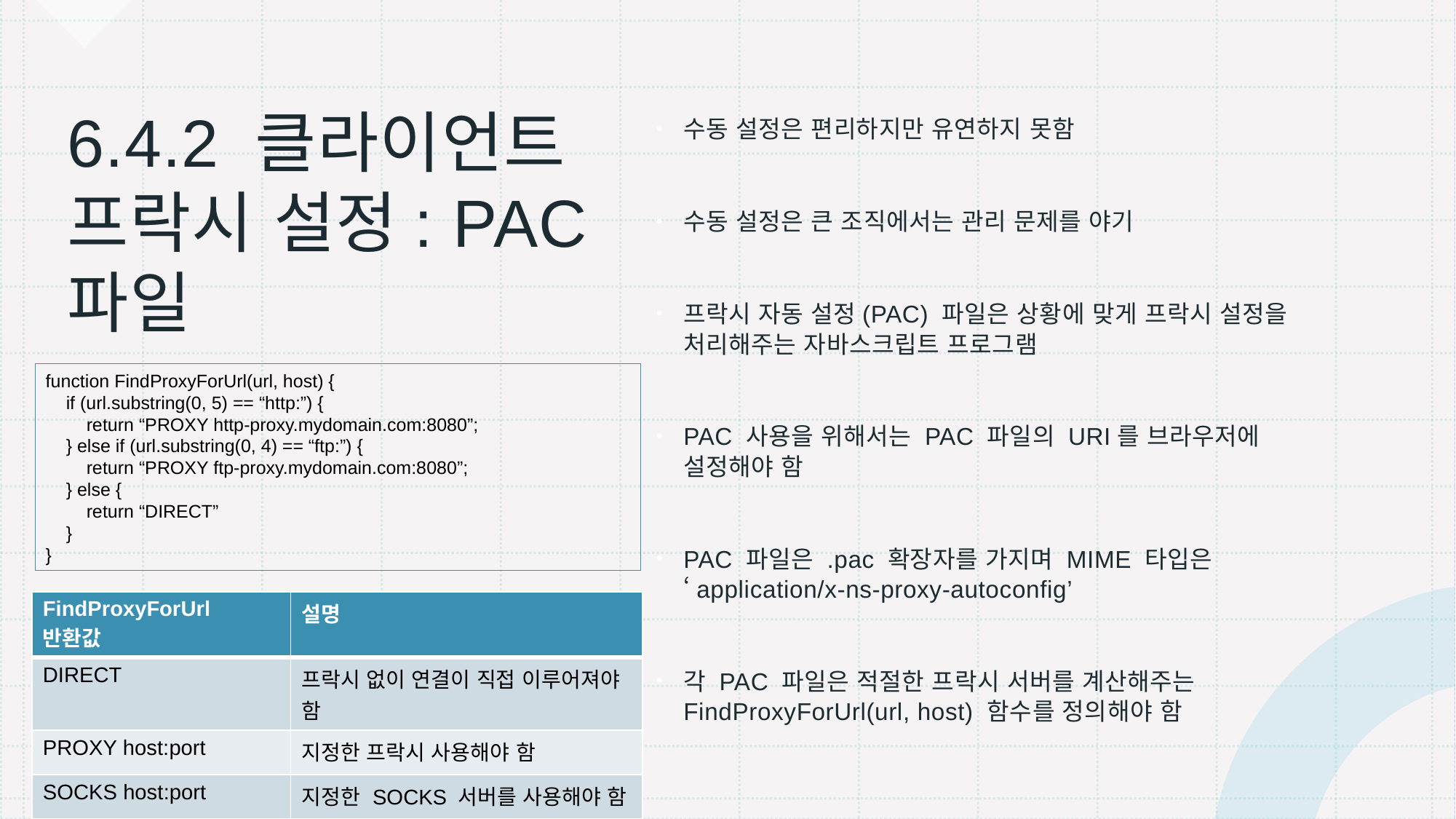

수동 설정은 편리하지만 유연하지 못함

수동 설정은 큰 조직에서는 관리 문제를 야기

프락시 자동 설정(PAC) 파일은 상황에 맞게 프락시 설정을 처리해주는 자바스크립트 프로그램

PAC 사용을 위해서는 PAC 파일의 URI를 브라우저에 설정해야 함

PAC 파일은 .pac 확장자를 가지며 MIME 타입은
‘application/x-ns-proxy-autoconfig’

각 PAC 파일은 적절한 프락시 서버를 계산해주는
FindProxyForUrl(url, host) 함수를 정의해야 함
# 6.4.2 클라이언트 프락시 설정: PAC 파일
function FindProxyForUrl(url, host) {
    if (url.substring(0, 5) == “http:”) {
        return “PROXY http-proxy.mydomain.com:8080”;
    } else if (url.substring(0, 4) == “ftp:”) {
        return “PROXY ftp-proxy.mydomain.com:8080”;
    } else {
        return “DIRECT”
    }
}

| FindProxyForUrl 반환값 | 설명 |
| --- | --- |
| DIRECT | 프락시 없이 연결이 직접 이루어져야 함 |
| PROXY host:port | 지정한 프락시 사용해야 함 |
| SOCKS host:port | 지정한 SOCKS 서버를 사용해야 함 |